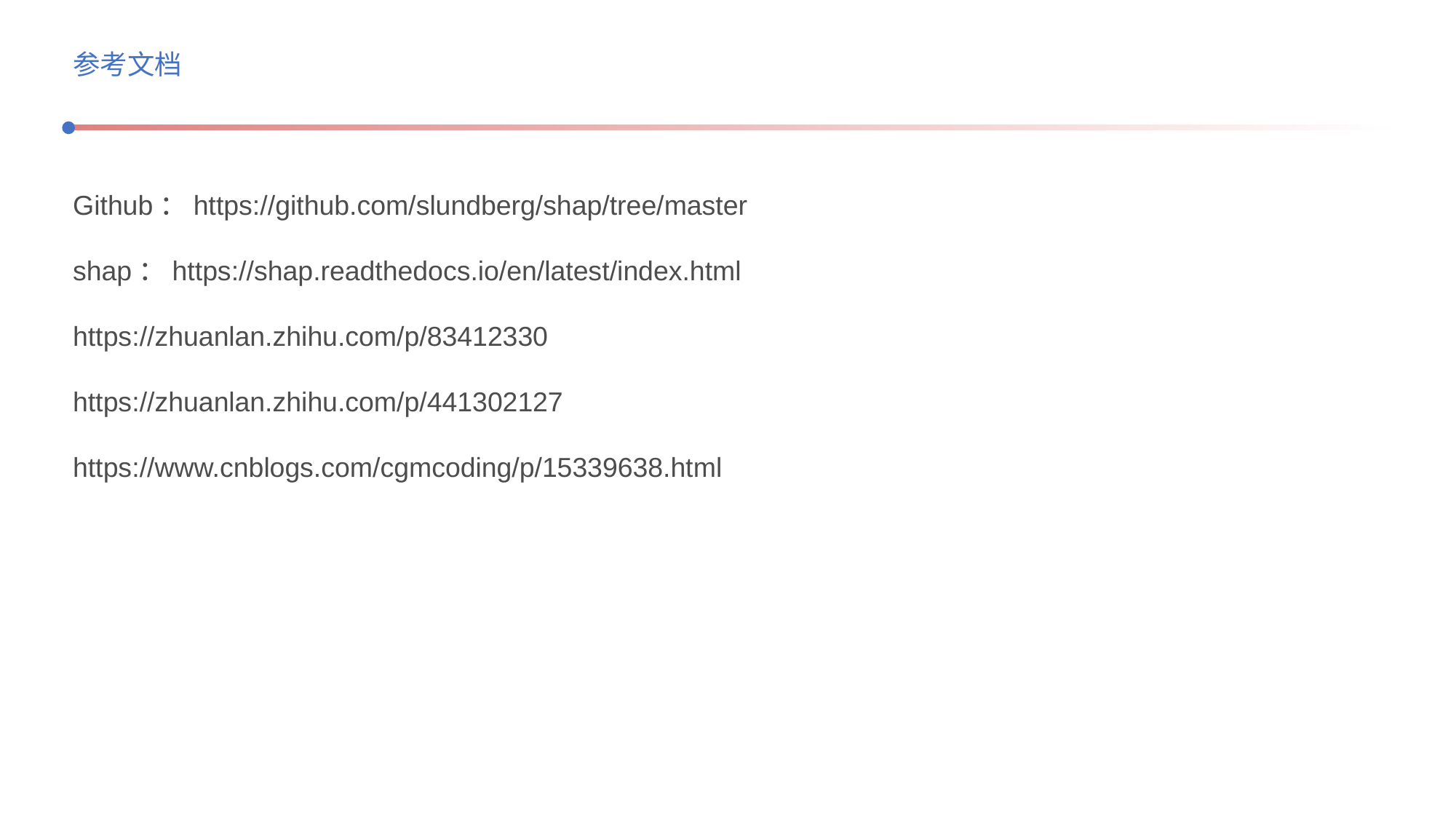

# 参考文档
Github：https://github.com/slundberg/shap/tree/master
shap：https://shap.readthedocs.io/en/latest/index.html
https://zhuanlan.zhihu.com/p/83412330
https://zhuanlan.zhihu.com/p/441302127
https://www.cnblogs.com/cgmcoding/p/15339638.html